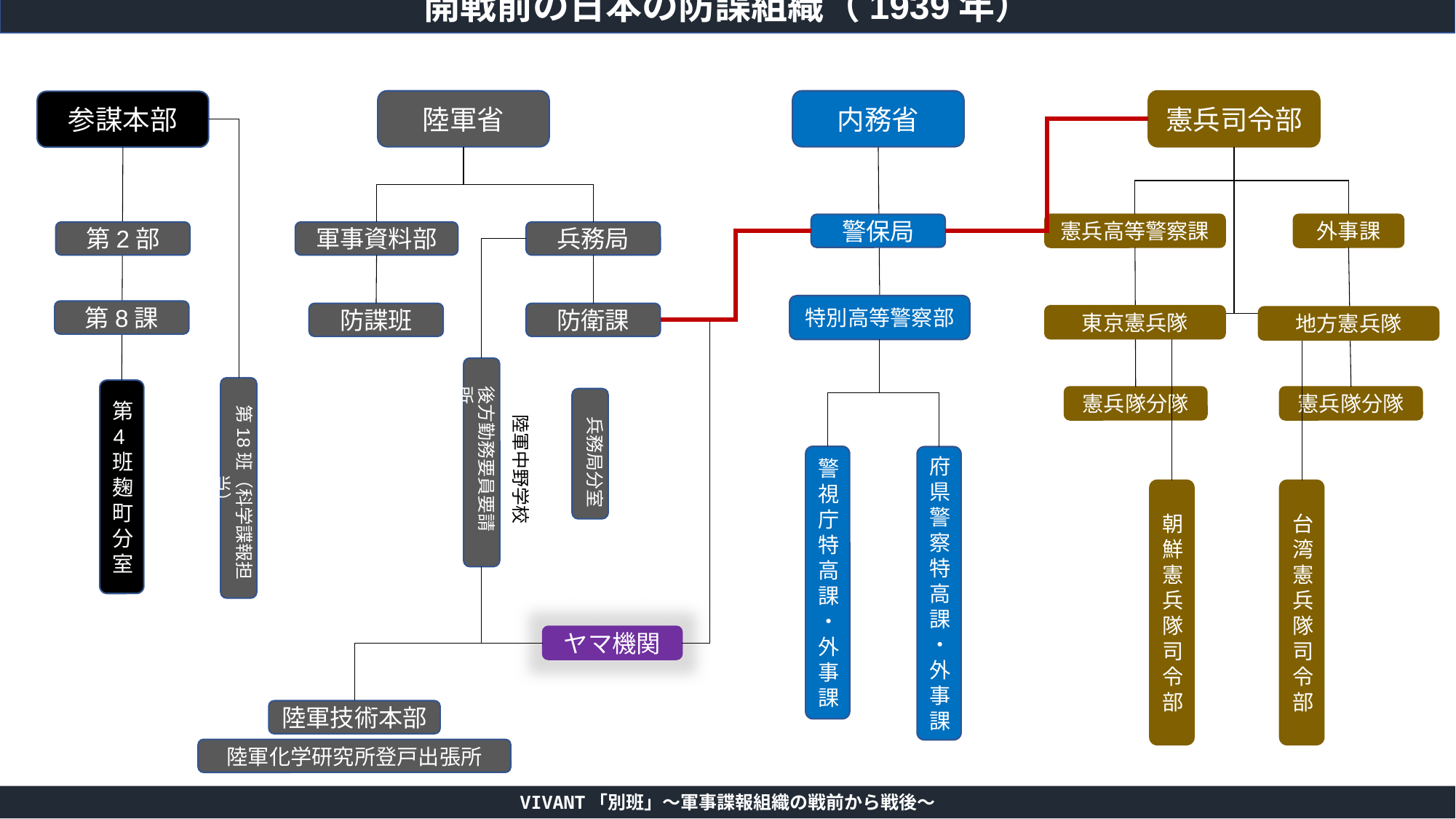

開戦前の日本の防諜組織（1939年）
陸軍省
内務省
憲兵司令部
参謀本部
警保局
憲兵高等警察課
外事課
第2部
兵務局
軍事資料部
特別高等警察部
第8課
防諜班
防衛課
東京憲兵隊
地方憲兵隊

後方勤務要員要請所
陸軍中野学校

第18班（科学諜報担当）
第4班
麹町分室
憲兵隊分隊
憲兵隊分隊

兵務局分室
警視庁特高課・外事課
府県警察特高課・外事課
朝鮮憲兵隊司令部
台湾憲兵隊司令部
ヤマ機関
陸軍技術本部
陸軍化学研究所登戸出張所
VIVANT「別班」～軍事諜報組織の戦前から戦後～